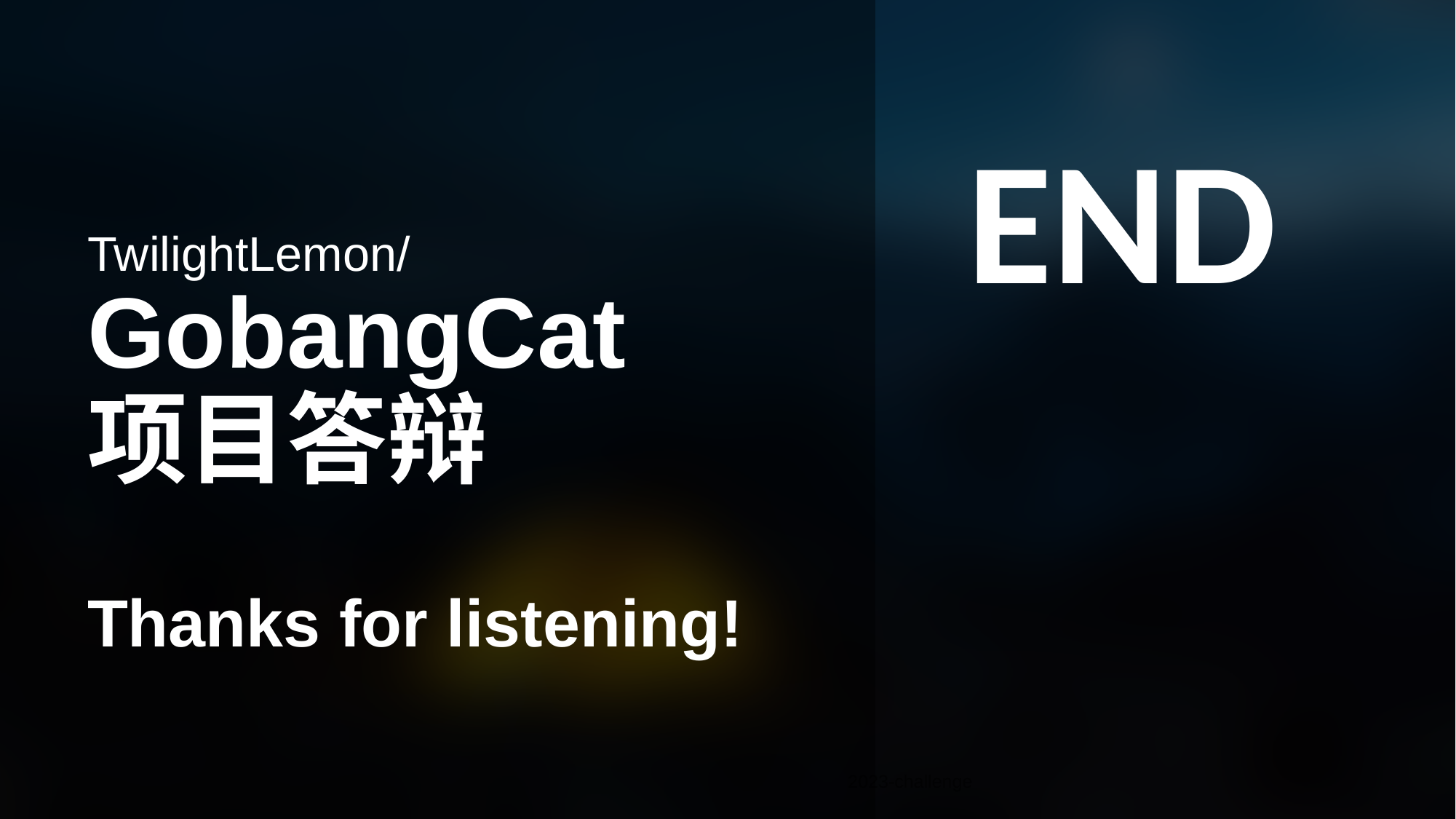

TwilightLemon/
GobangCat
项目答辩
END
# Thanks for listening!
2023-challenge